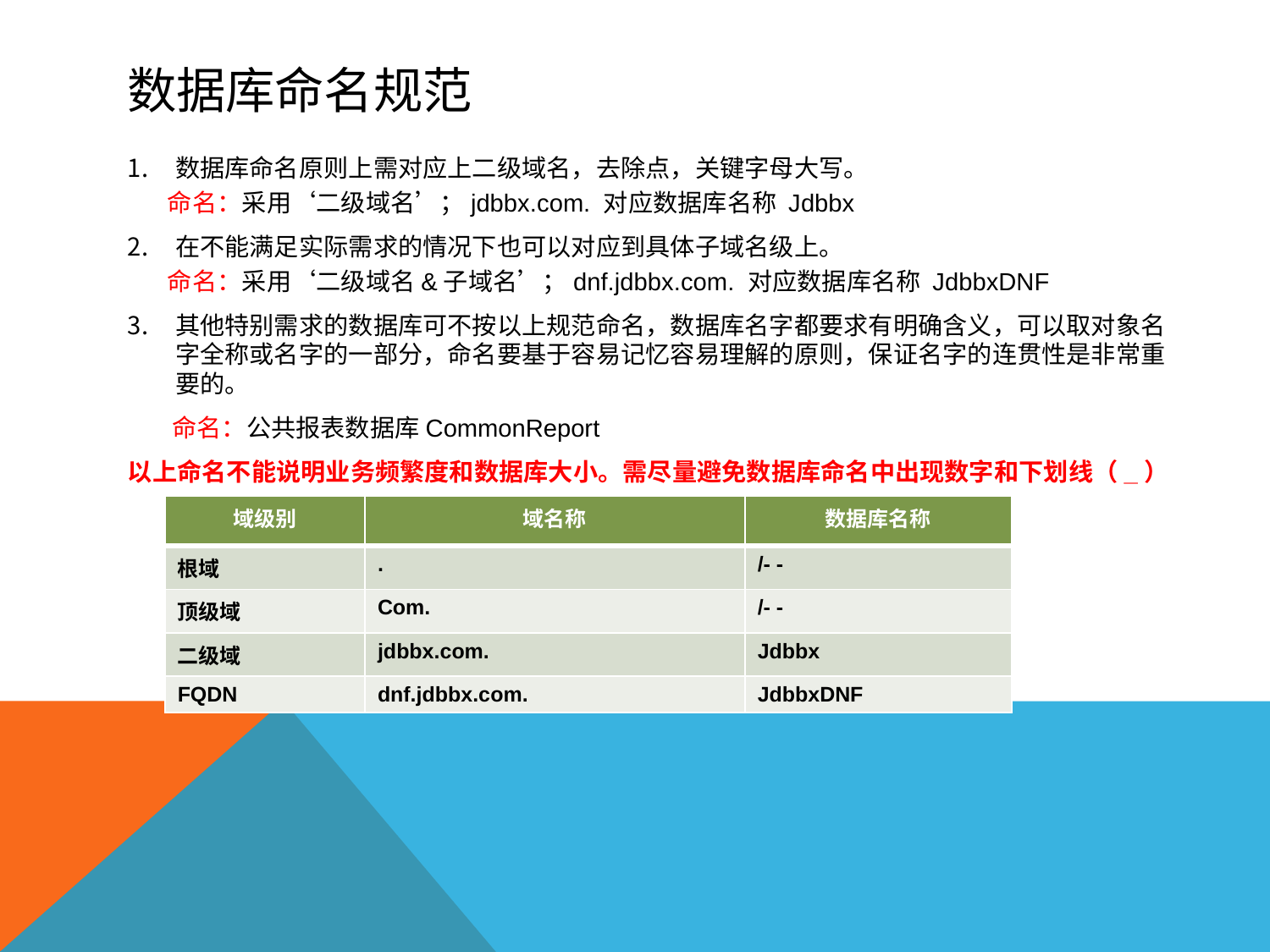

# 数据库命名规范
数据库命名原则上需对应上二级域名，去除点，关键字母大写。
命名：采用‘二级域名’；jdbbx.com. 对应数据库名称 Jdbbx
在不能满足实际需求的情况下也可以对应到具体子域名级上。
命名：采用‘二级域名&子域名’；dnf.jdbbx.com. 对应数据库名称 JdbbxDNF
其他特别需求的数据库可不按以上规范命名，数据库名字都要求有明确含义，可以取对象名字全称或名字的一部分，命名要基于容易记忆容易理解的原则，保证名字的连贯性是非常重要的。
       命名：公共报表数据库CommonReport
以上命名不能说明业务频繁度和数据库大小。需尽量避免数据库命名中出现数字和下划线（_）

| 域级别 | 域名称 | 数据库名称 |
| --- | --- | --- |
| 根域 | . | /- - |
| 顶级域 | Com. | /- - |
| 二级域 | jdbbx.com. | Jdbbx |
| FQDN | dnf.jdbbx.com. | JdbbxDNF |